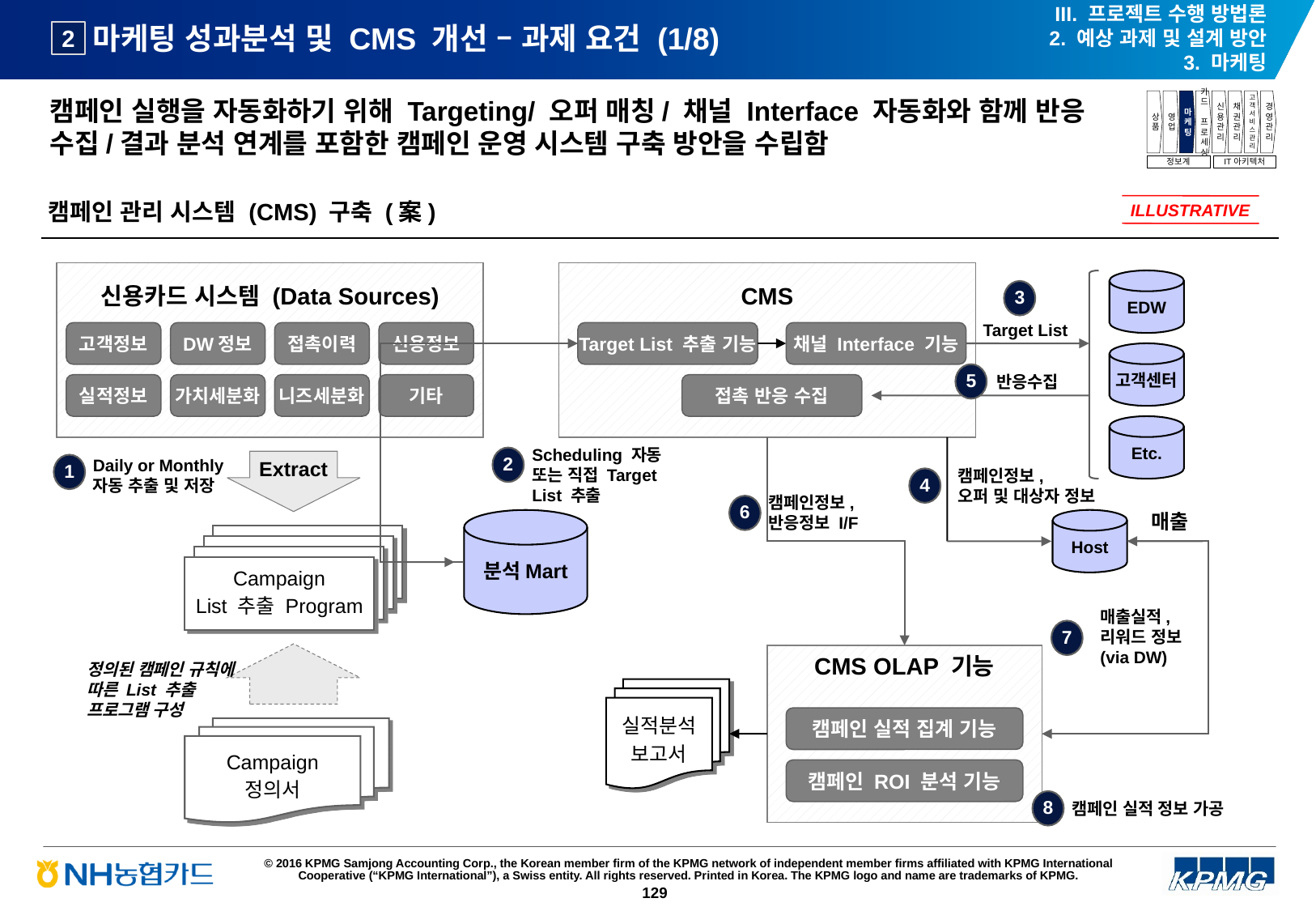

III. 프로젝트 수행 방법론
2. 예상 과제 및 설계 방안
3. 마케팅
# 마케팅 성과분석 및 CMS 개선 – 과제 요건 (1/8)
2
캠페인 실행을 자동화하기 위해 Targeting/ 오퍼 매칭/ 채널 Interface 자동화와 함께 반응 수집/결과 분석 연계를 포함한 캠페인 운영 시스템 구축 방안을 수립함
상품
영업
마케팅
카드
프로세싱
신용관리
채권관리
고객서비스관리
경영관리
정보계
IT아키텍처
캠페인 관리 시스템 (CMS) 구축 (案)
ILLUSTRATIVE
신용카드 시스템 (Data Sources)

CMS

EDW
3
Target List
고객정보
DW정보
접촉이력
신용정보
Target List 추출 기능
채널 Interface 기능

고객센터
반응수집
5
실적정보
가치세분화
니즈세분화
기타
접촉 반응 수집

Extract
Etc.
Scheduling 자동 또는 직접 Target List 추출

Daily or Monthly 자동 추출 및 저장
2
1
캠페인정보,
오퍼 및 대상자 정보
4
캠페인정보,
반응정보 I/F
6
매출
분석Mart
Host

Campaign
List 추출 Program

매출실적,
리워드 정보
(via DW)

7
CMS OLAP 기능
정의된 캠페인 규칙에 따른 List 추출 프로그램 구성
실적분석
보고서
캠페인 실적 집계 기능
Campaign
정의서
캠페인 ROI 분석 기능
8
캠페인 실적 정보 가공